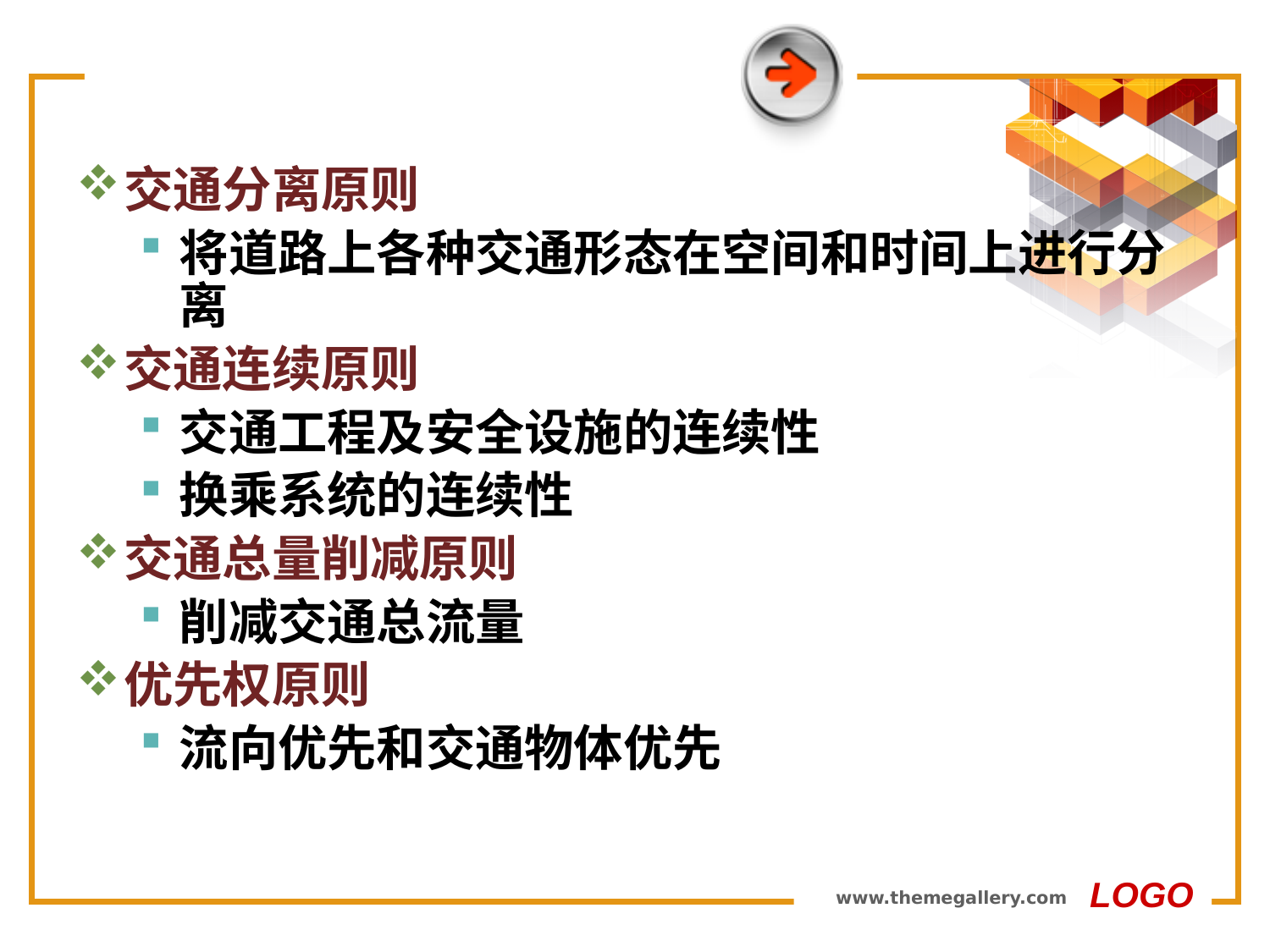

#
交通分离原则
将道路上各种交通形态在空间和时间上进行分离
交通连续原则
交通工程及安全设施的连续性
换乘系统的连续性
交通总量削减原则
削减交通总流量
优先权原则
流向优先和交通物体优先
LOGO
www.themegallery.com